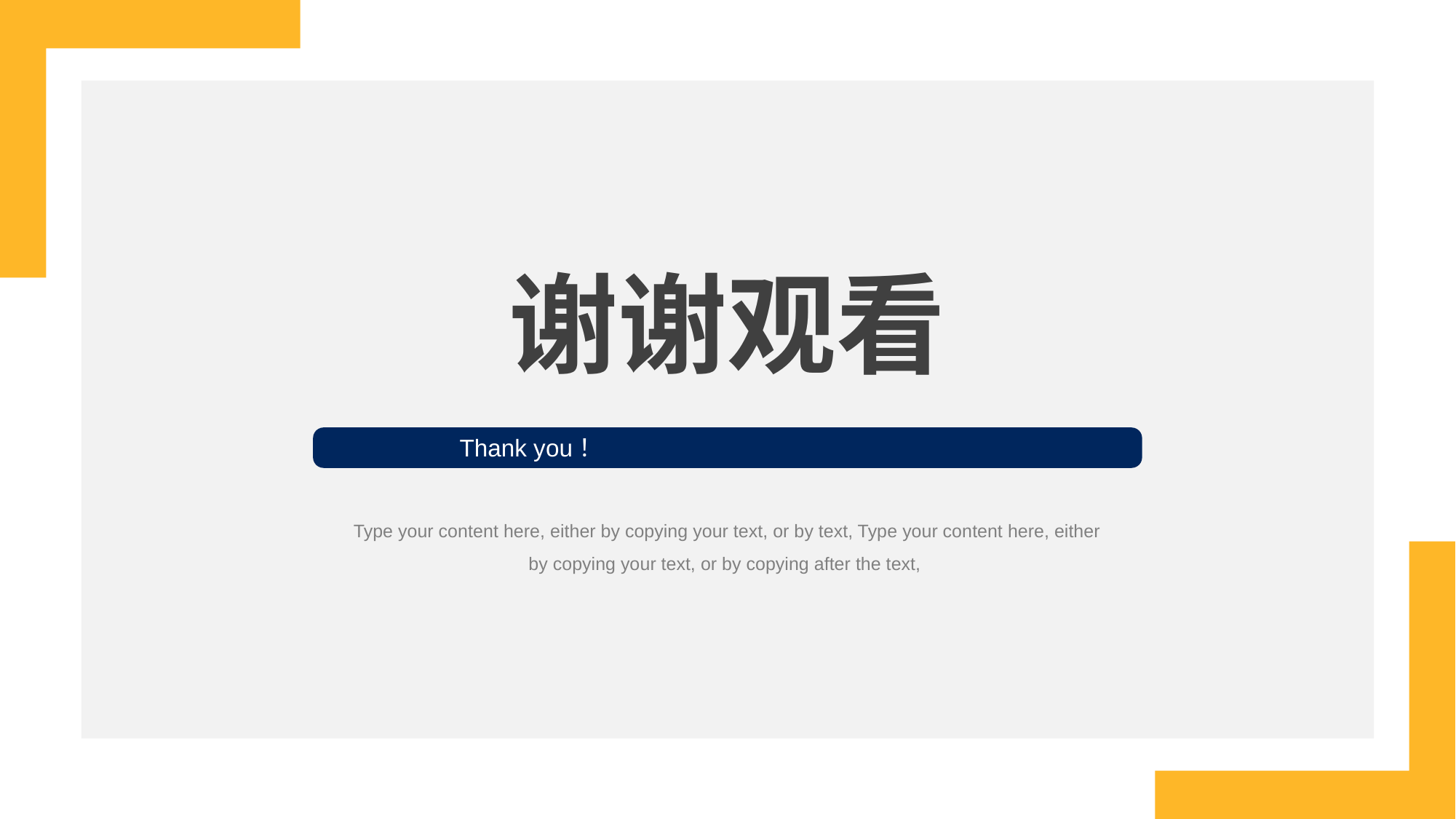

谢谢观看
Thank you！

Type your content here, either by copying your text, or by text, Type your content here, either by copying your text, or by copying after the text,